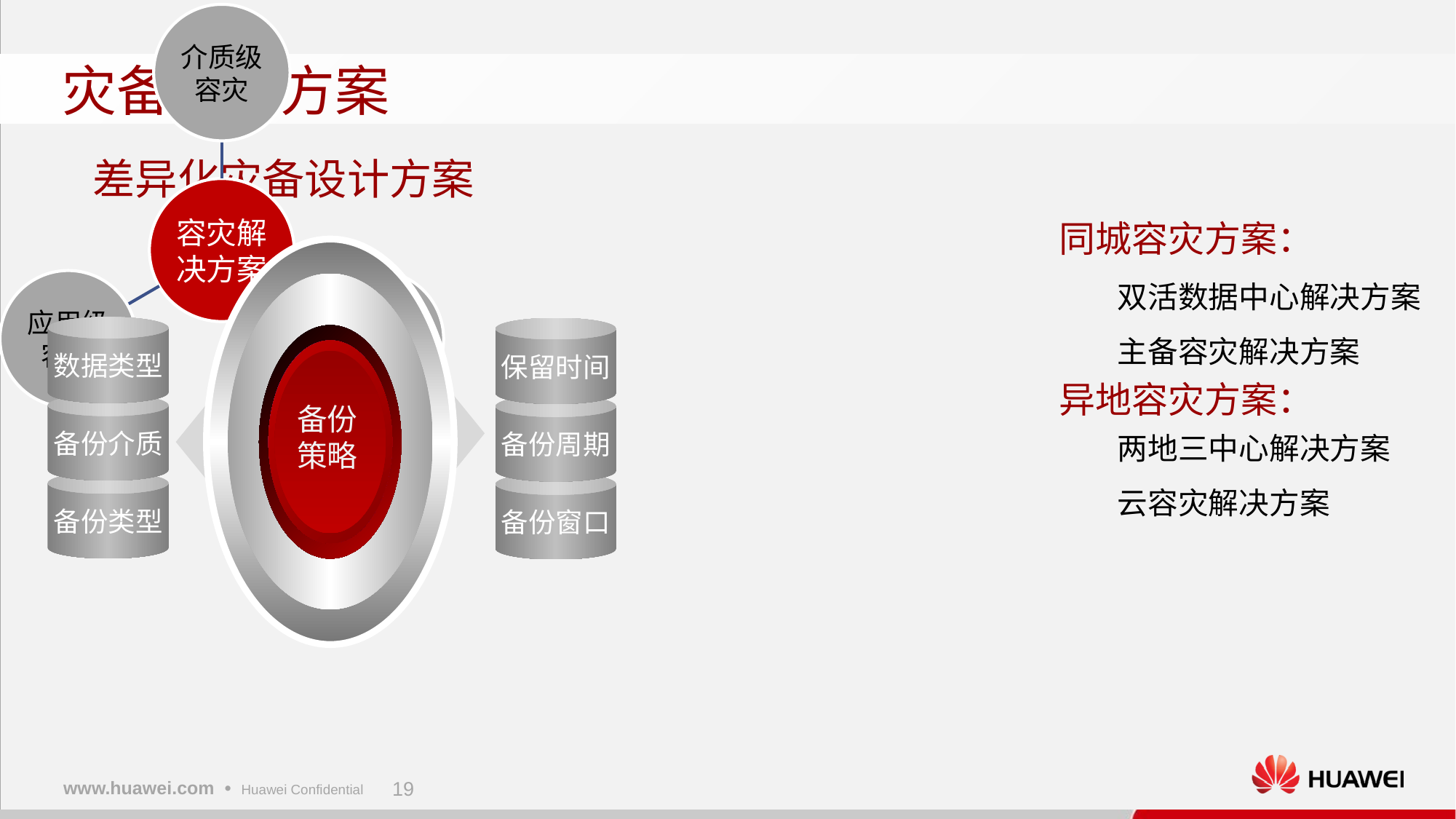

# 灾备设计方案

差异化灾备设计方案
同城容灾方案：
容灾解决方案

介质级容灾

数据级容灾

应用级容灾

数据类型
保留时间
备份介质
备份周期

备份类型
备份窗口
双活数据中心解决方案
主备容灾解决方案
异地容灾方案：
备份策略
两地三中心解决方案
云容灾解决方案